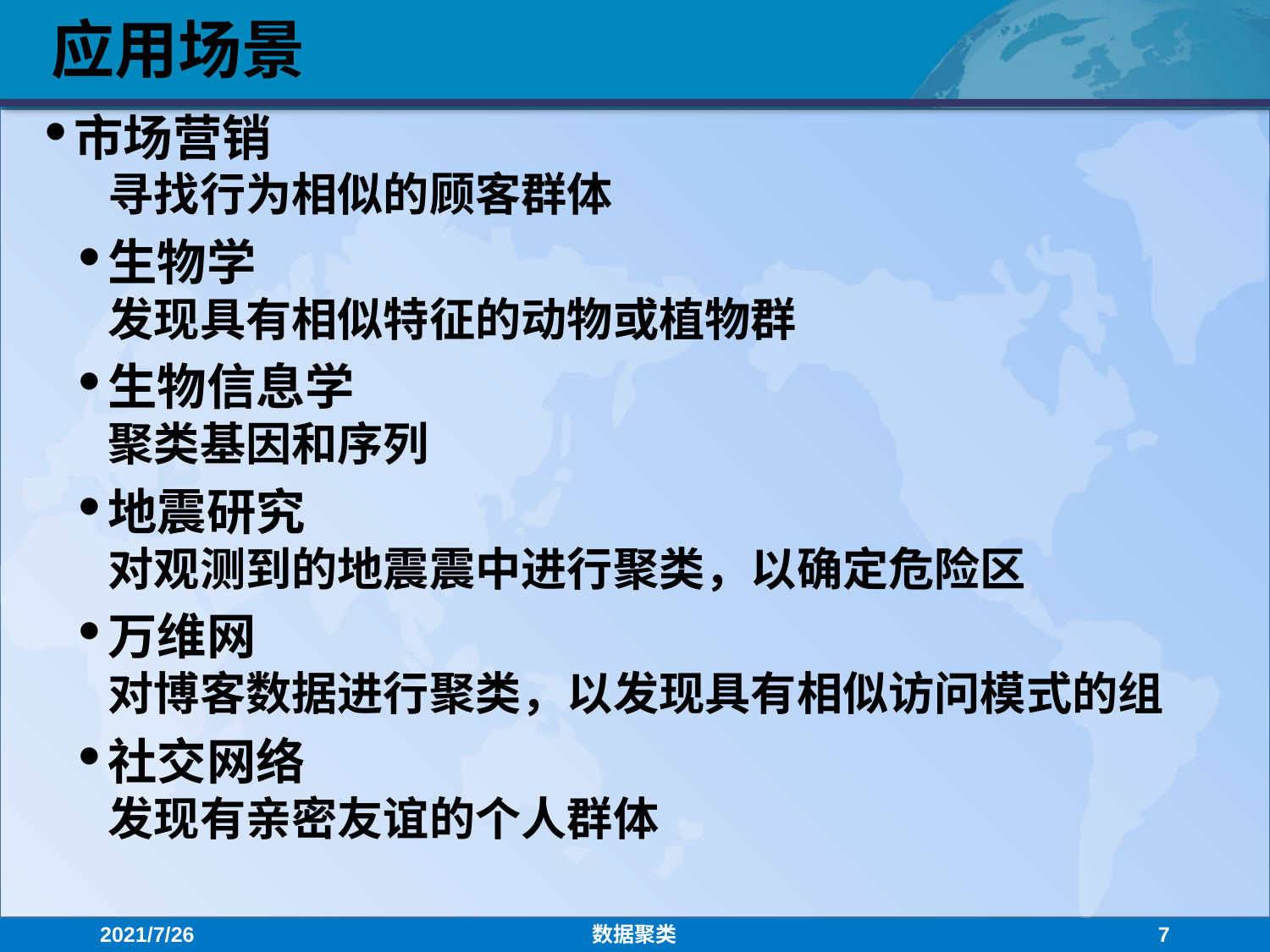

应用场景
市场营销
寻找行为相似的顾客群体
生物学
发现具有相似特征的动物或植物群
生物信息学
聚类基因和序列
地震研究
对观测到的地震震中进行聚类，以确定危险区
万维网
对博客数据进行聚类，以发现具有相似访问模式的组
社交网络
发现有亲密友谊的个人群体
2021/7/26
数据聚类
7